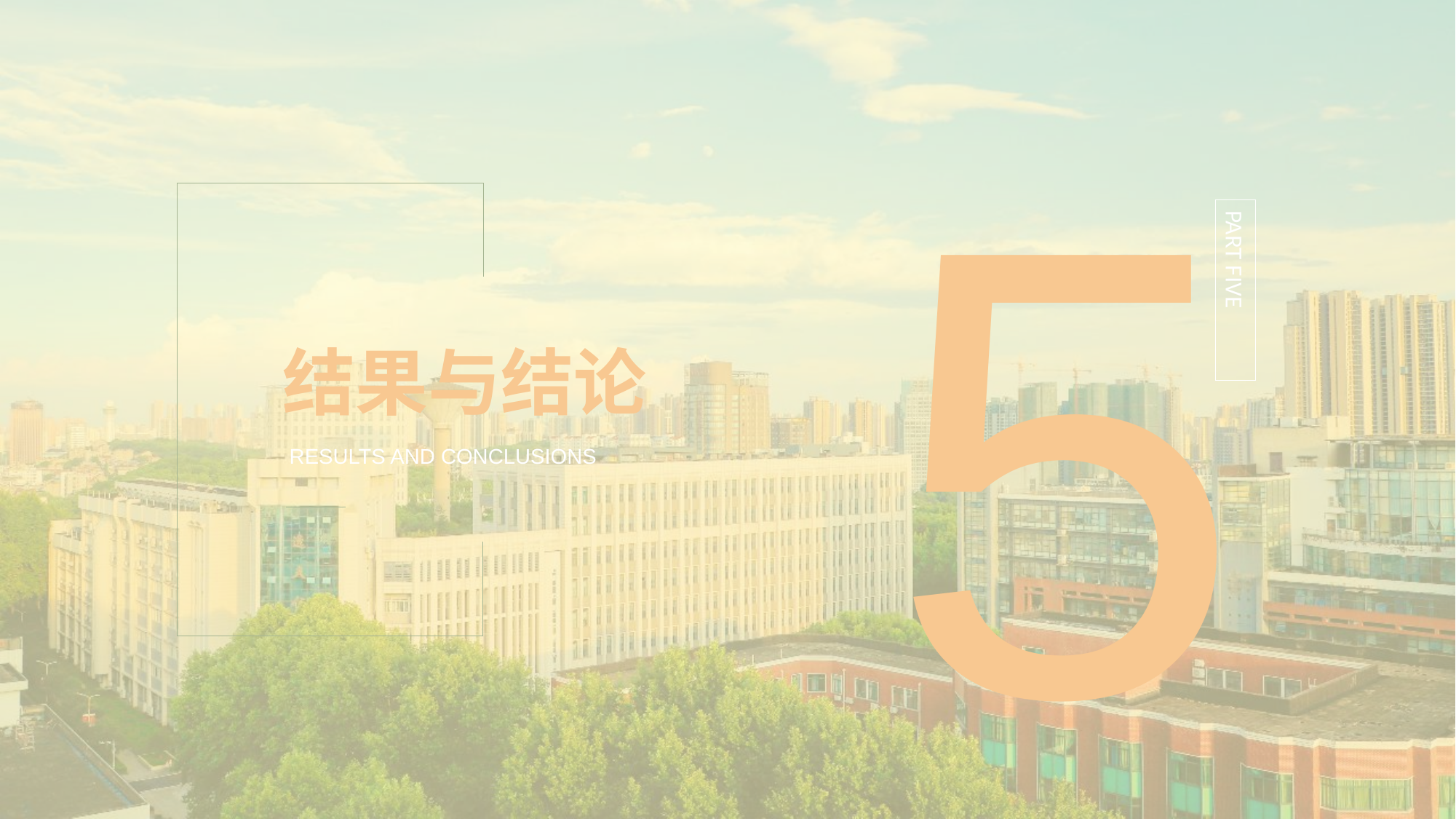

5
PART FIVE
结果与结论
RESULTS AND CONCLUSIONS
19